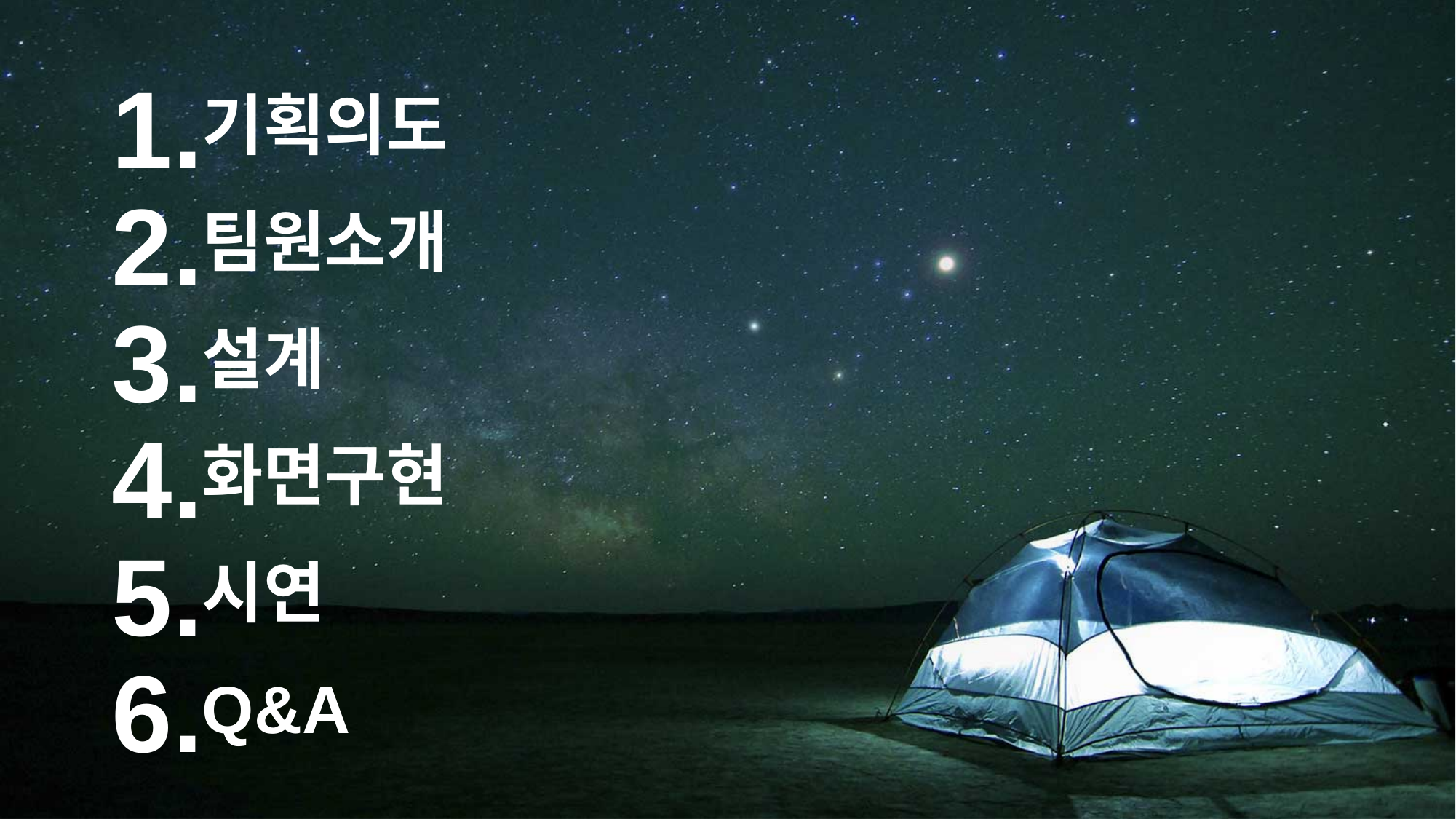

1.
기획의도
2.
팀원소개
3.
설계
4.
화면구현
5.
시연
6.
Q&A